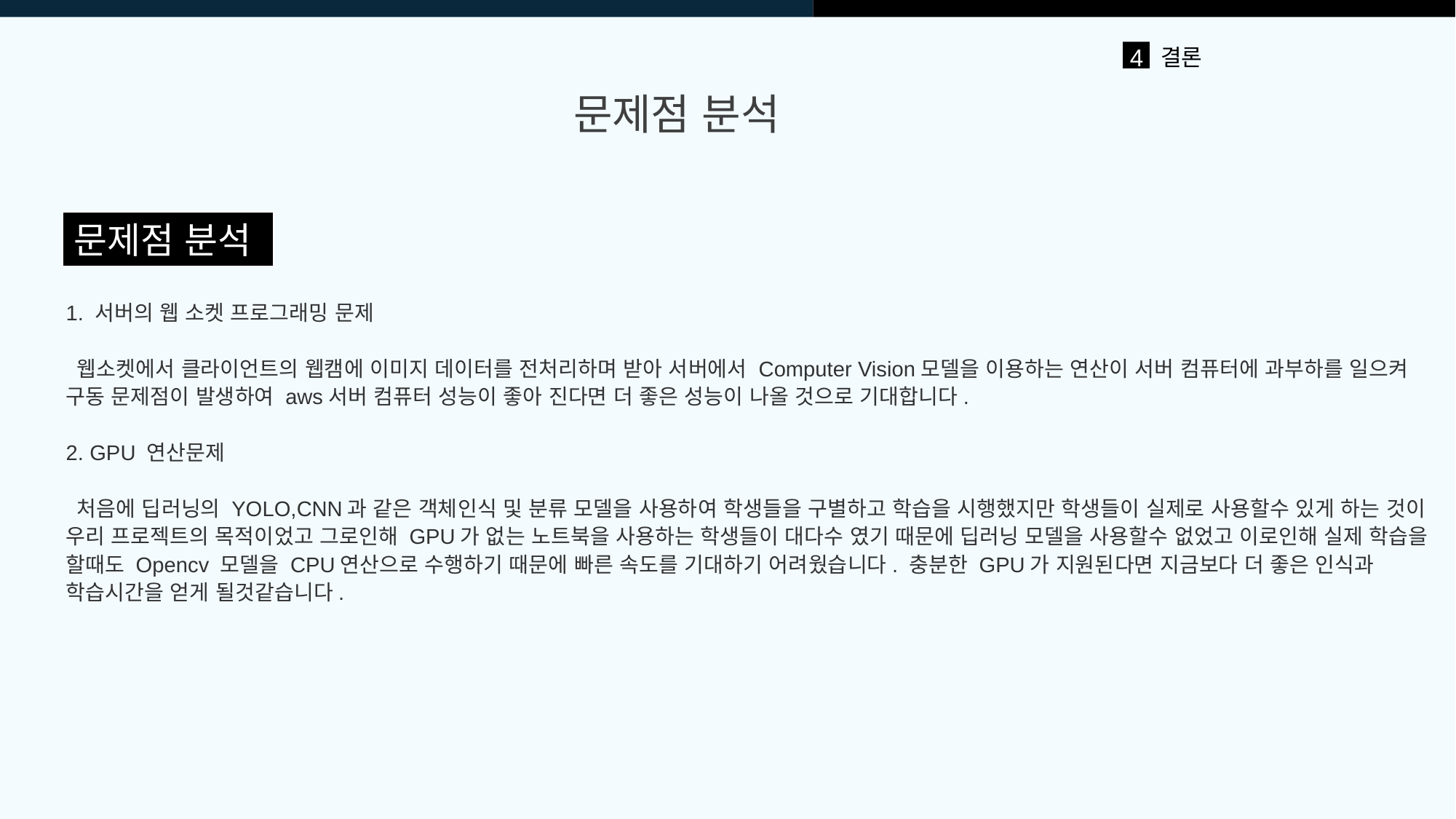

4
결론

문제점 분석
문제점 분석
1. 서버의 웹 소켓 프로그래밍 문제

 웹소켓에서 클라이언트의 웹캠에 이미지 데이터를 전처리하며 받아 서버에서 Computer Vision모델을 이용하는 연산이 서버 컴퓨터에 과부하를 일으켜 구동 문제점이 발생하여 aws서버 컴퓨터 성능이 좋아 진다면 더 좋은 성능이 나올 것으로 기대합니다.

2. GPU 연산문제

 처음에 딥러닝의 YOLO,CNN과 같은 객체인식 및 분류 모델을 사용하여 학생들을 구별하고 학습을 시행했지만 학생들이 실제로 사용할수 있게 하는 것이 우리 프로젝트의 목적이었고 그로인해 GPU가 없는 노트북을 사용하는 학생들이 대다수 였기 때문에 딥러닝 모델을 사용할수 없었고 이로인해 실제 학습을 할때도 Opencv 모델을 CPU연산으로 수행하기 때문에 빠른 속도를 기대하기 어려웠습니다. 충분한 GPU가 지원된다면 지금보다 더 좋은 인식과 학습시간을 얻게 될것같습니다.